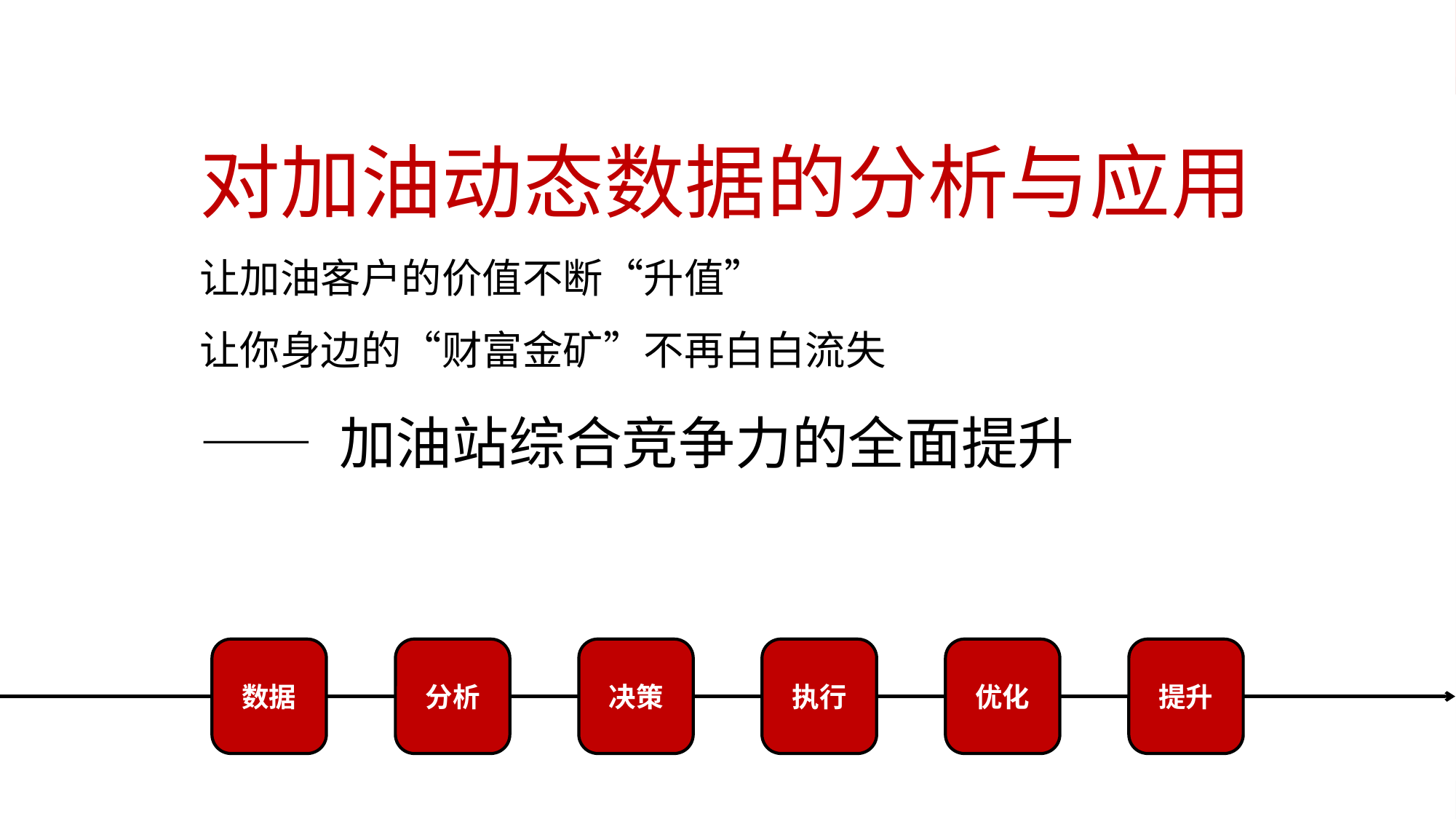

对加油动态数据的分析与应用
让加油客户的价值不断“升值”
让你身边的“财富金矿”不再白白流失
—— 加油站综合竞争力的全面提升

数据
分析
决策
执行
优化
提升